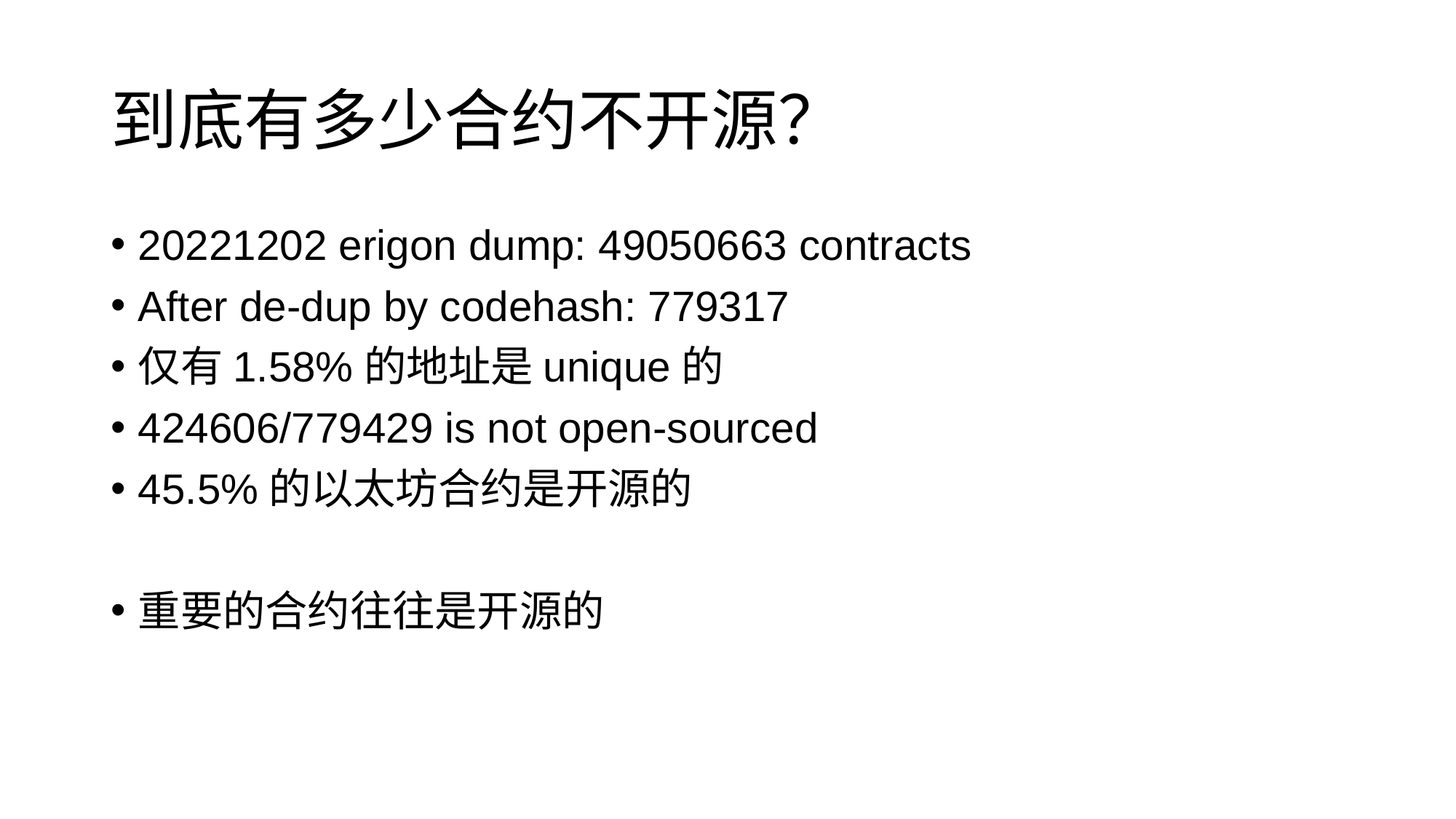

# 到底有多少合约不开源？
20221202 erigon dump: 49050663 contracts
After de-dup by codehash: 779317
仅有1.58%的地址是unique的
424606/779429 is not open-sourced
45.5%的以太坊合约是开源的

重要的合约往往是开源的